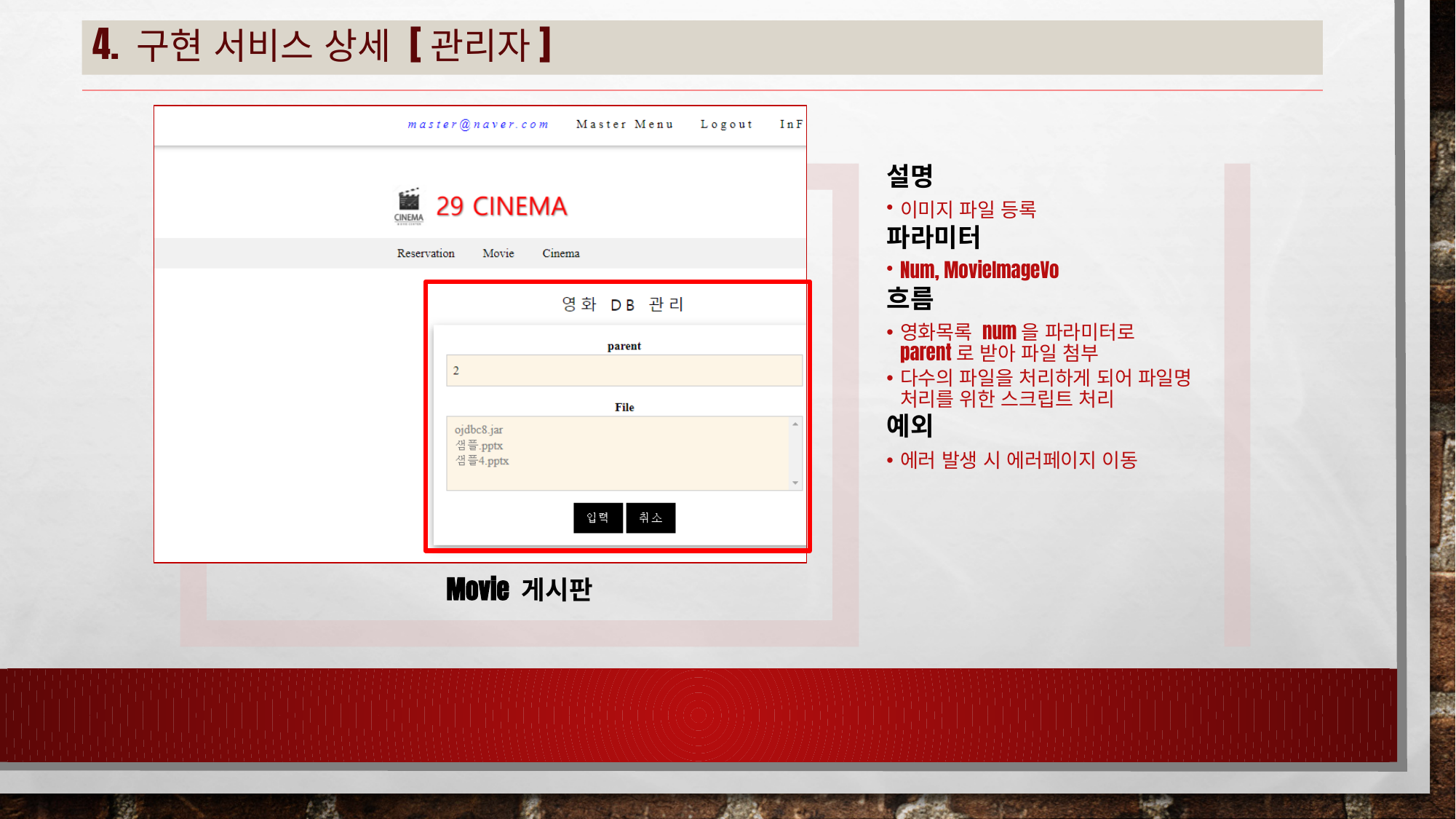

# 4. 구현 서비스 상세 [관리자]
Movie 게시판
설명
이미지 파일 등록
파라미터
Num, MovieImageVo
흐름
영화목록 num을 파라미터로 parent로 받아 파일 첨부
다수의 파일을 처리하게 되어 파일명 처리를 위한 스크립트 처리
예외
에러 발생 시 에러페이지 이동